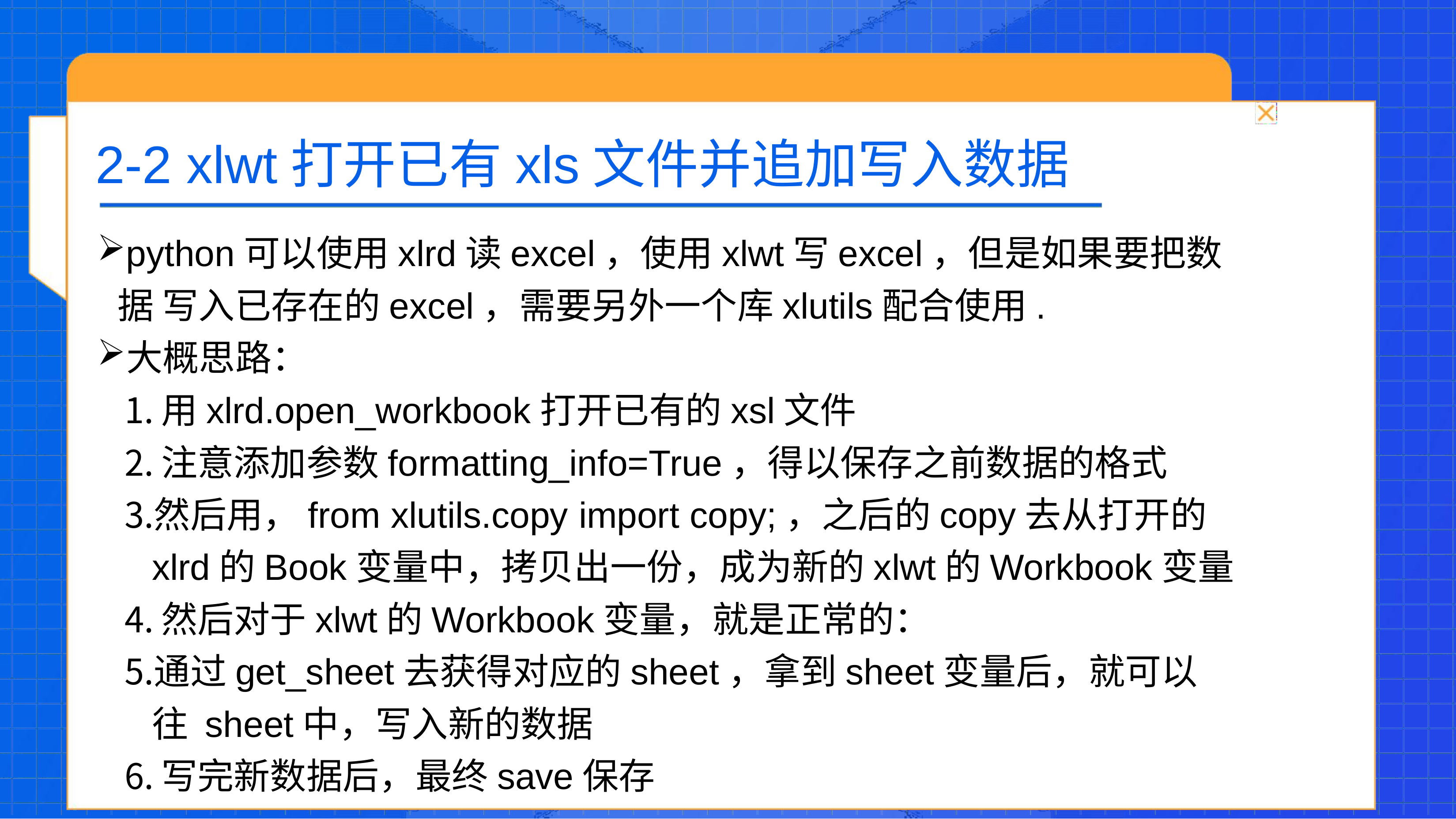

# 2-2 xlwt打开已有xls文件并追加写入数据

python可以使用xlrd读excel，使用xlwt写excel，但是如果要把数据 写入已存在的excel，需要另外一个库xlutils配合使用.
大概思路：
用xlrd.open_workbook打开已有的xsl文件
注意添加参数formatting_info=True，得以保存之前数据的格式
然后用，from xlutils.copy import copy;，之后的copy去从打开的 xlrd的Book变量中，拷贝出一份，成为新的xlwt的Workbook变量
然后对于xlwt的Workbook变量，就是正常的：
通过get_sheet去获得对应的sheet，拿到sheet变量后，就可以往 sheet中，写入新的数据
写完新数据后，最终save保存